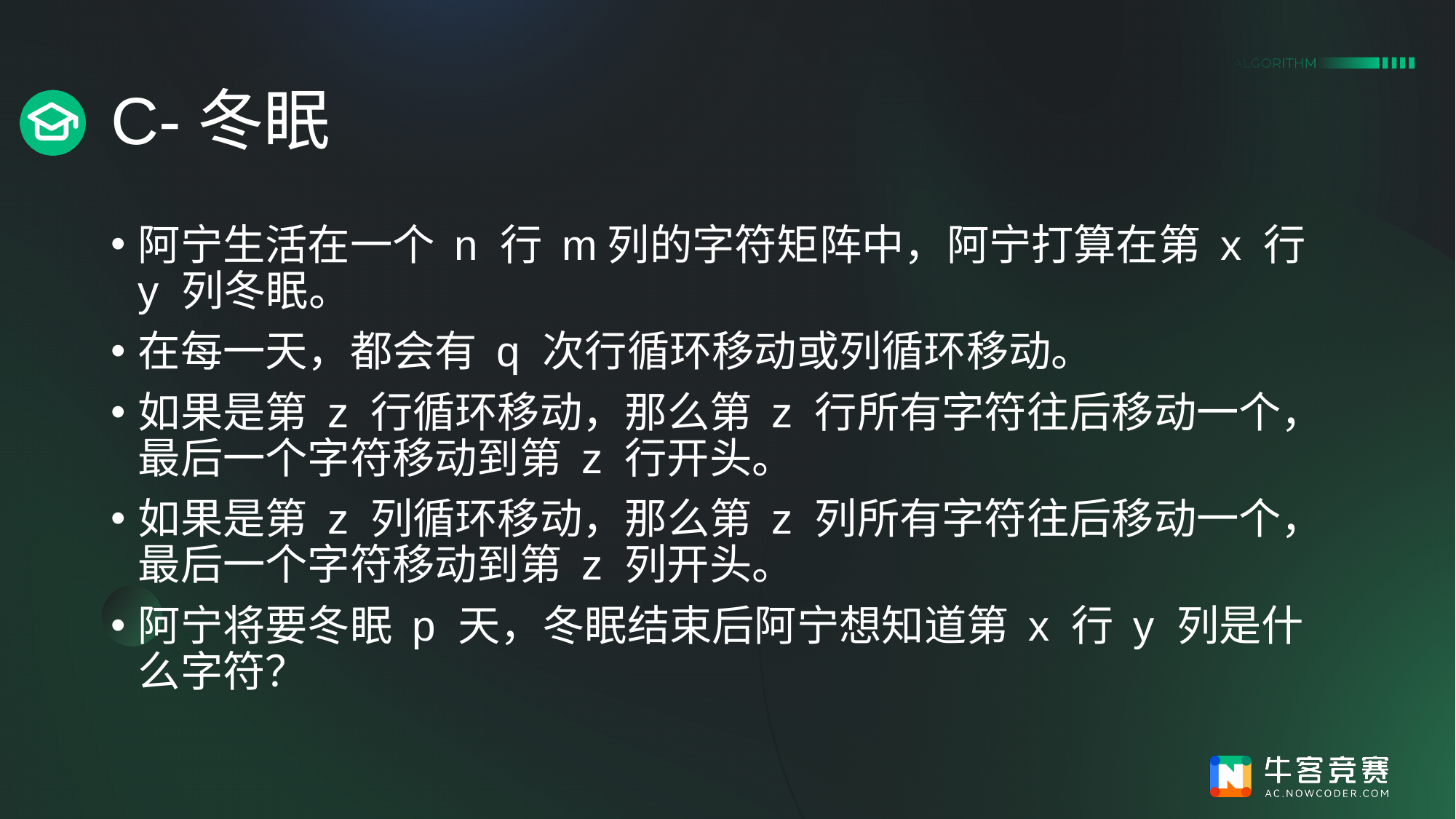

# C-冬眠
阿宁生活在一个 n 行 m列的字符矩阵中，阿宁打算在第 x 行 y 列冬眠。
在每一天，都会有 q 次行循环移动或列循环移动。
如果是第 z 行循环移动，那么第 z 行所有字符往后移动一个，最后一个字符移动到第 z 行开头。
如果是第 z 列循环移动，那么第 z 列所有字符往后移动一个，最后一个字符移动到第 z 列开头。
阿宁将要冬眠 p 天，冬眠结束后阿宁想知道第 x 行 y 列是什么字符？